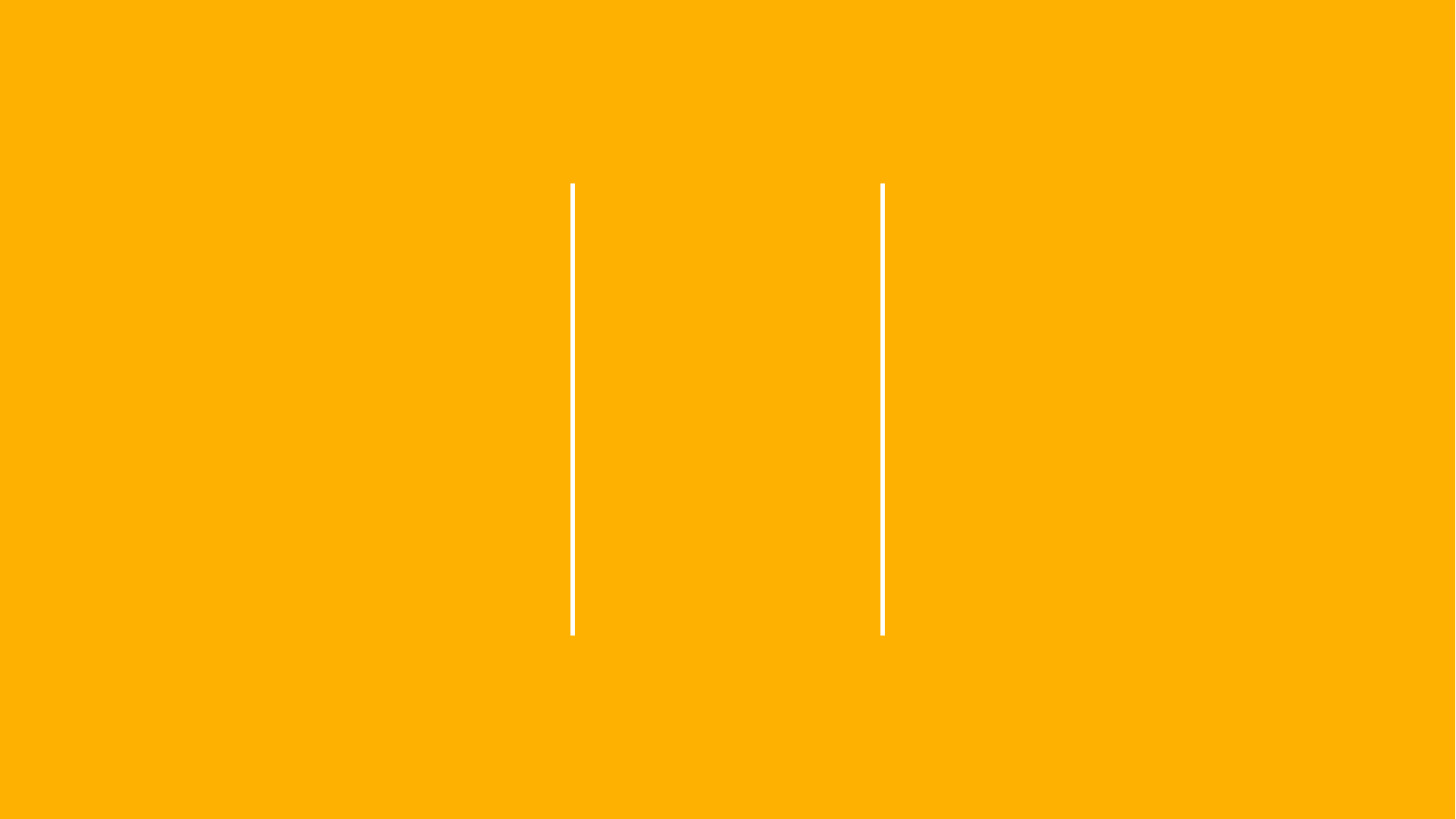

Part 2
사용된 기술
및
흐름도
Pork Katsu